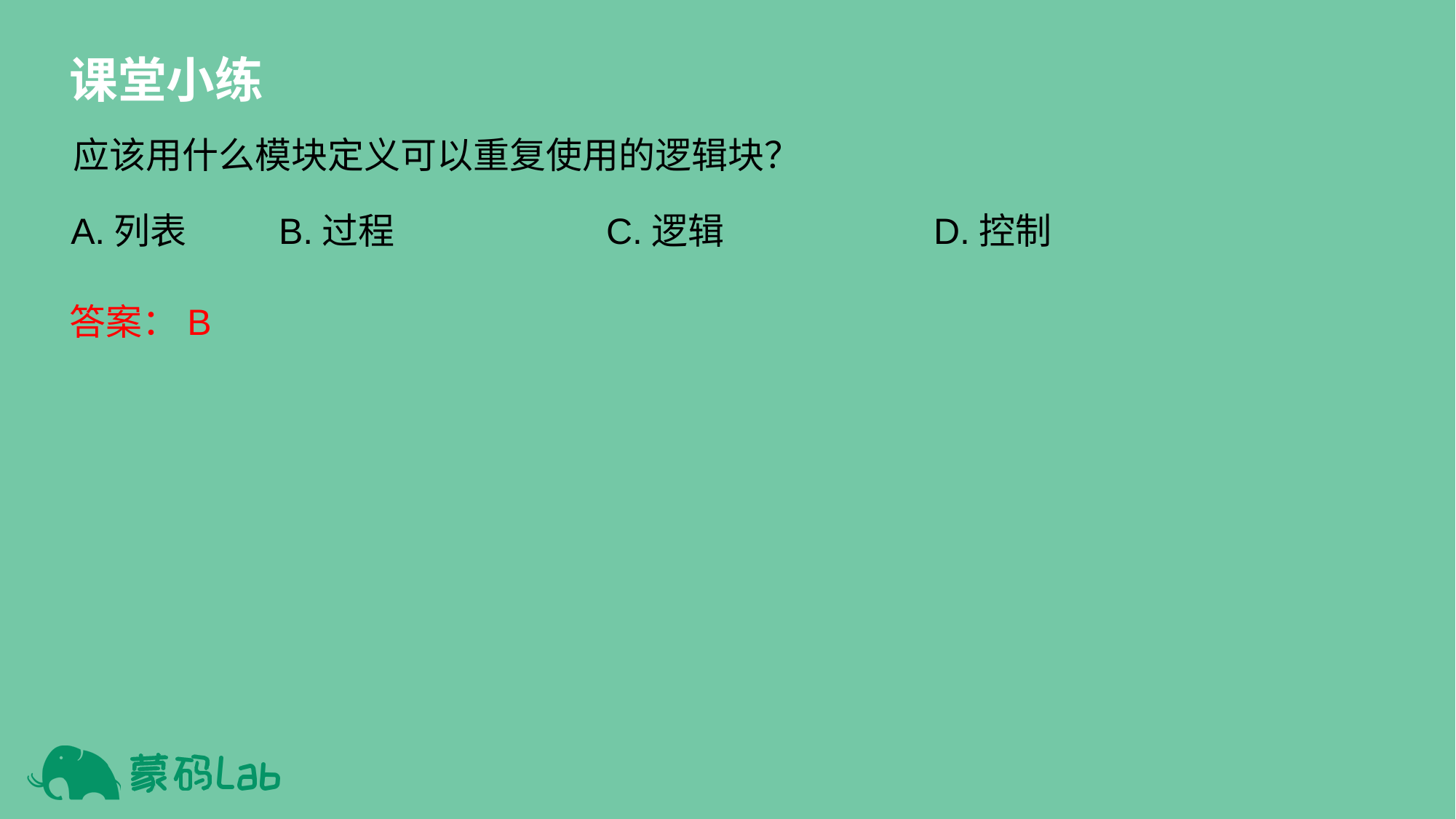

课堂小练
应该用什么模块定义可以重复使用的逻辑块？
 A.列表 	B.过程		C.逻辑	 	D.控制

答案：B